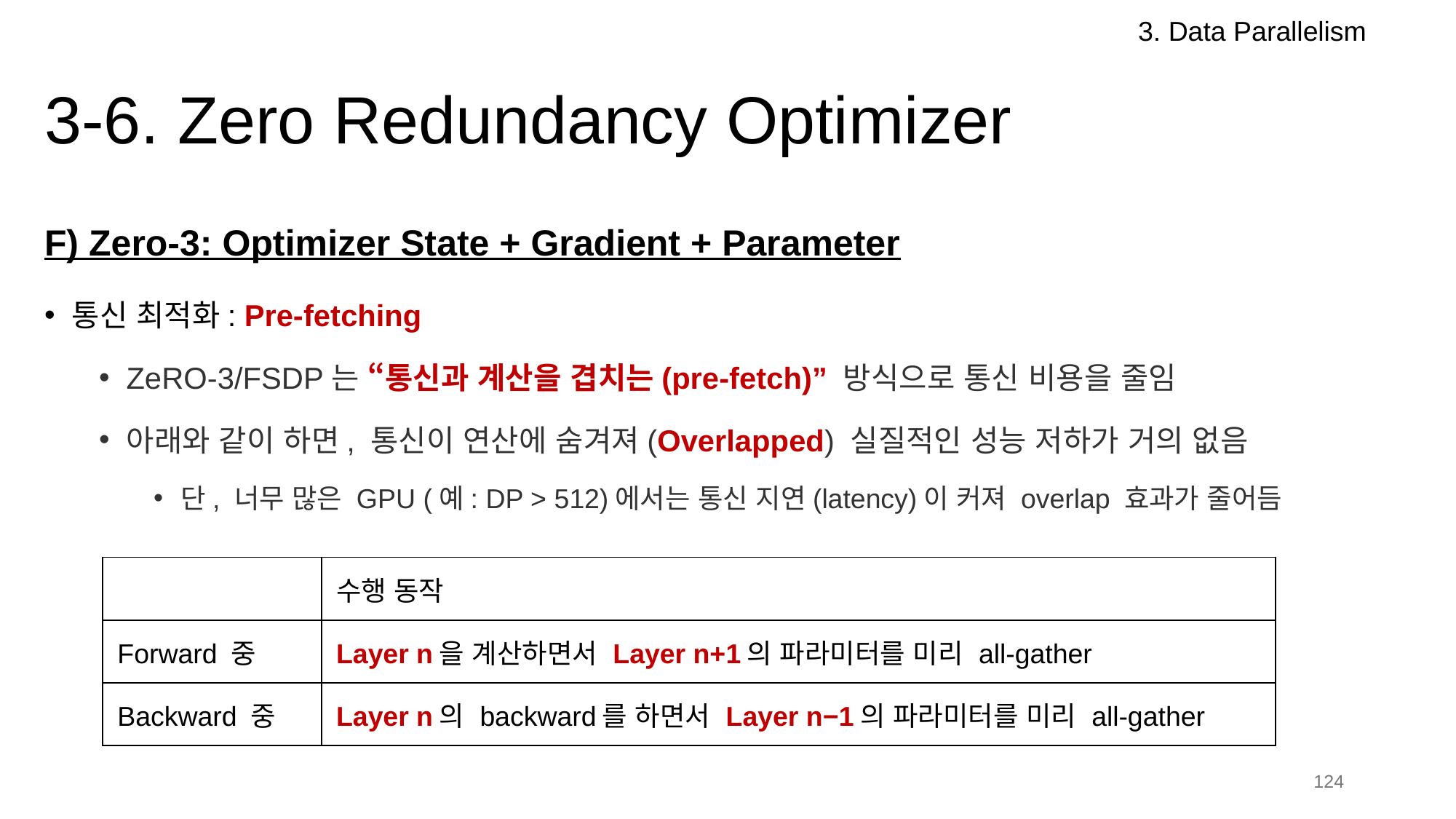

3. Data Parallelism
# 3-6. Zero Redundancy Optimizer
F) Zero-3: Optimizer State + Gradient + Parameter
통신 최적화: Pre-fetching
ZeRO-3/FSDP는 “통신과 계산을 겹치는(pre-fetch)” 방식으로 통신 비용을 줄임
아래와 같이 하면, 통신이 연산에 숨겨져(Overlapped) 실질적인 성능 저하가 거의 없음
단, 너무 많은 GPU (예: DP > 512)에서는 통신 지연(latency)이 커져 overlap 효과가 줄어듬

|  | 수행 동작 |
| --- | --- |
| Forward 중 | Layer n을 계산하면서 Layer n+1의 파라미터를 미리 all-gather |
| Backward 중 | Layer n의 backward를 하면서 Layer n−1의 파라미터를 미리 all-gather |
124